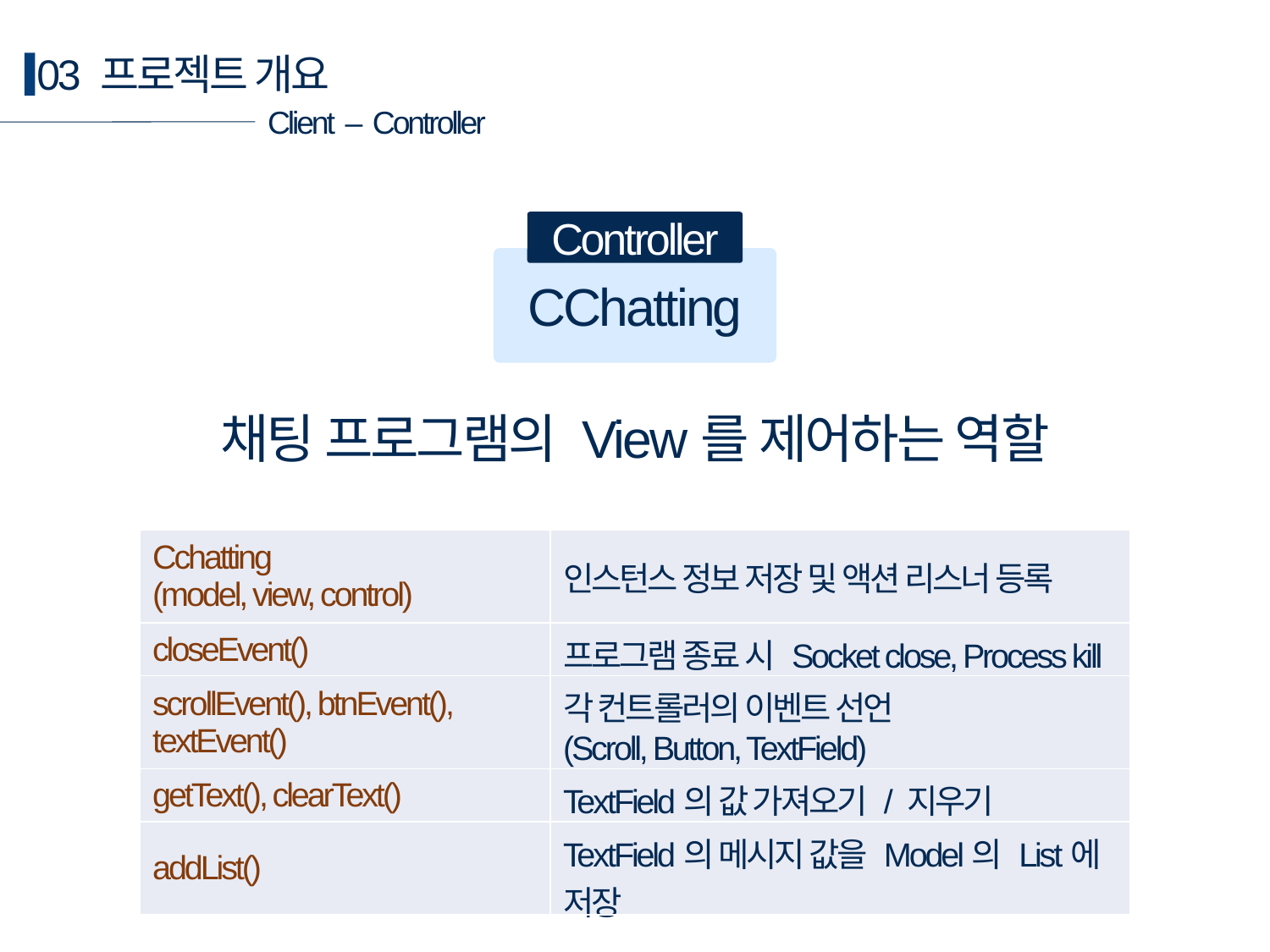

03 프로젝트 개요

Client  –  Controller
Controller
CChatting
채팅 프로그램의 View를 제어하는 역할
| Cchatting (model, view, control) | 인스턴스 정보 저장 및 액션 리스너 등록 |
| --- | --- |
| closeEvent() | 프로그램 종료 시 Socket close, Process kill |
| scrollEvent(), btnEvent(), textEvent() | 각 컨트롤러의 이벤트 선언 (Scroll, Button, TextField) |
| getText(), clearText() | TextField의 값 가져오기 / 지우기 |
| addList() | TextField의 메시지 값을 Model의 List에 저장 |